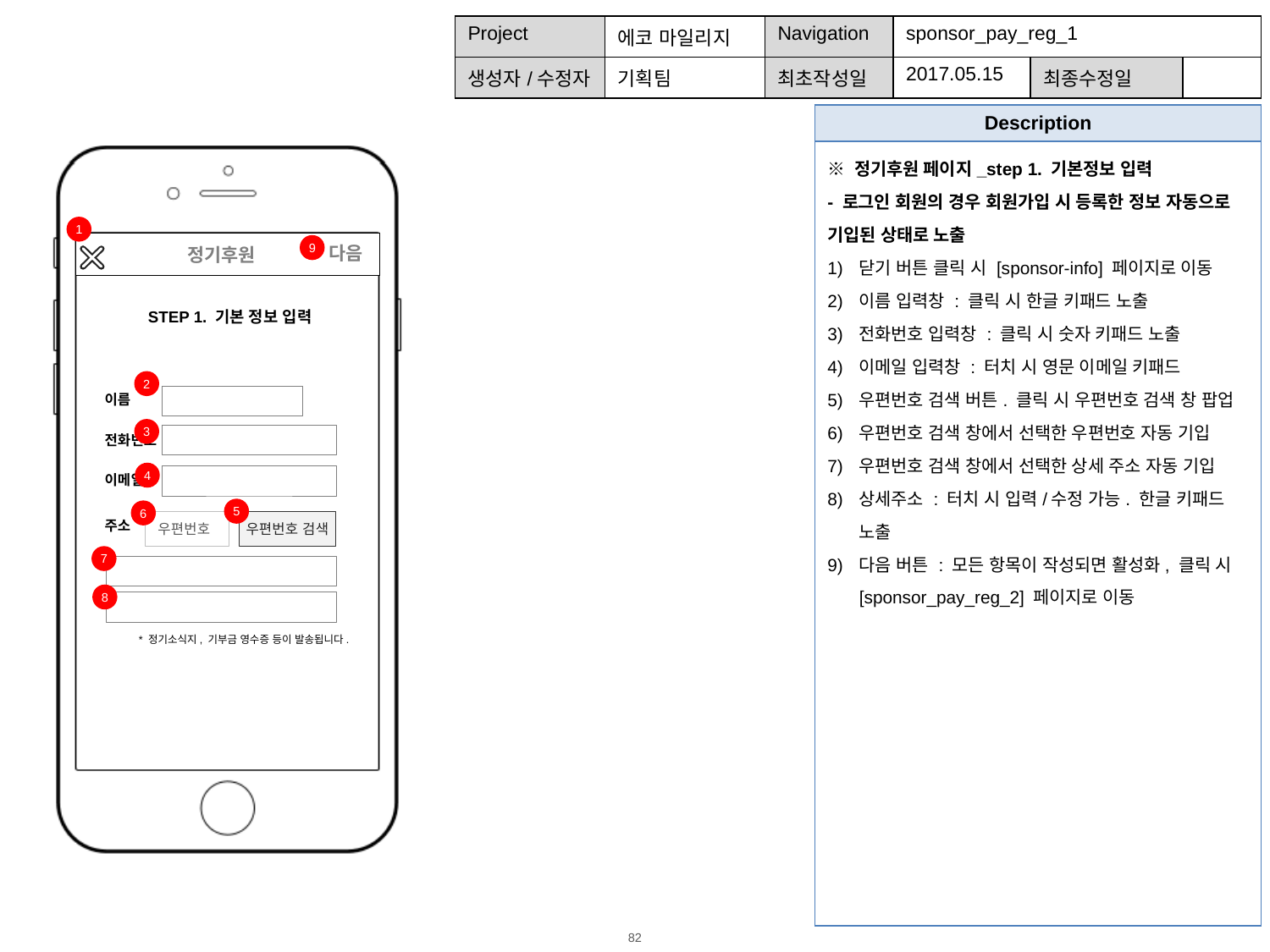

| Project | 에코 마일리지 | Navigation | sponsor\_pay\_reg\_1 |  |  |
| --- | --- | --- | --- | --- | --- |
| 생성자/수정자 | 기획팀 | 최초작성일 | 2017.05.15 | 최종수정일 |  |

| Description |
| --- |
| ※ 정기후원 페이지\_step 1. 기본정보 입력 - 로그인 회원의 경우 회원가입 시 등록한 정보 자동으로 기입된 상태로 노출 닫기 버튼 클릭 시 [sponsor-info] 페이지로 이동 이름 입력창 : 클릭 시 한글 키패드 노출 전화번호 입력창 : 클릭 시 숫자 키패드 노출 이메일 입력창 : 터치 시 영문 이메일 키패드 우편번호 검색 버튼. 클릭 시 우편번호 검색 창 팝업 우편번호 검색 창에서 선택한 우편번호 자동 기입 우편번호 검색 창에서 선택한 상세 주소 자동 기입 상세주소 : 터치 시 입력/수정 가능. 한글 키패드 노출 다음 버튼 : 모든 항목이 작성되면 활성화, 클릭 시 [sponsor\_pay\_reg\_2] 페이지로 이동 |
1
                   정기후원
9
다음

STEP 1. 기본 정보 입력
2
이름

전화번호
이메일

주소
우편번호 검색
우편번호

* 정기소식지, 기부금 영수증 등이 발송됩니다.
3
4
5
6
7
8